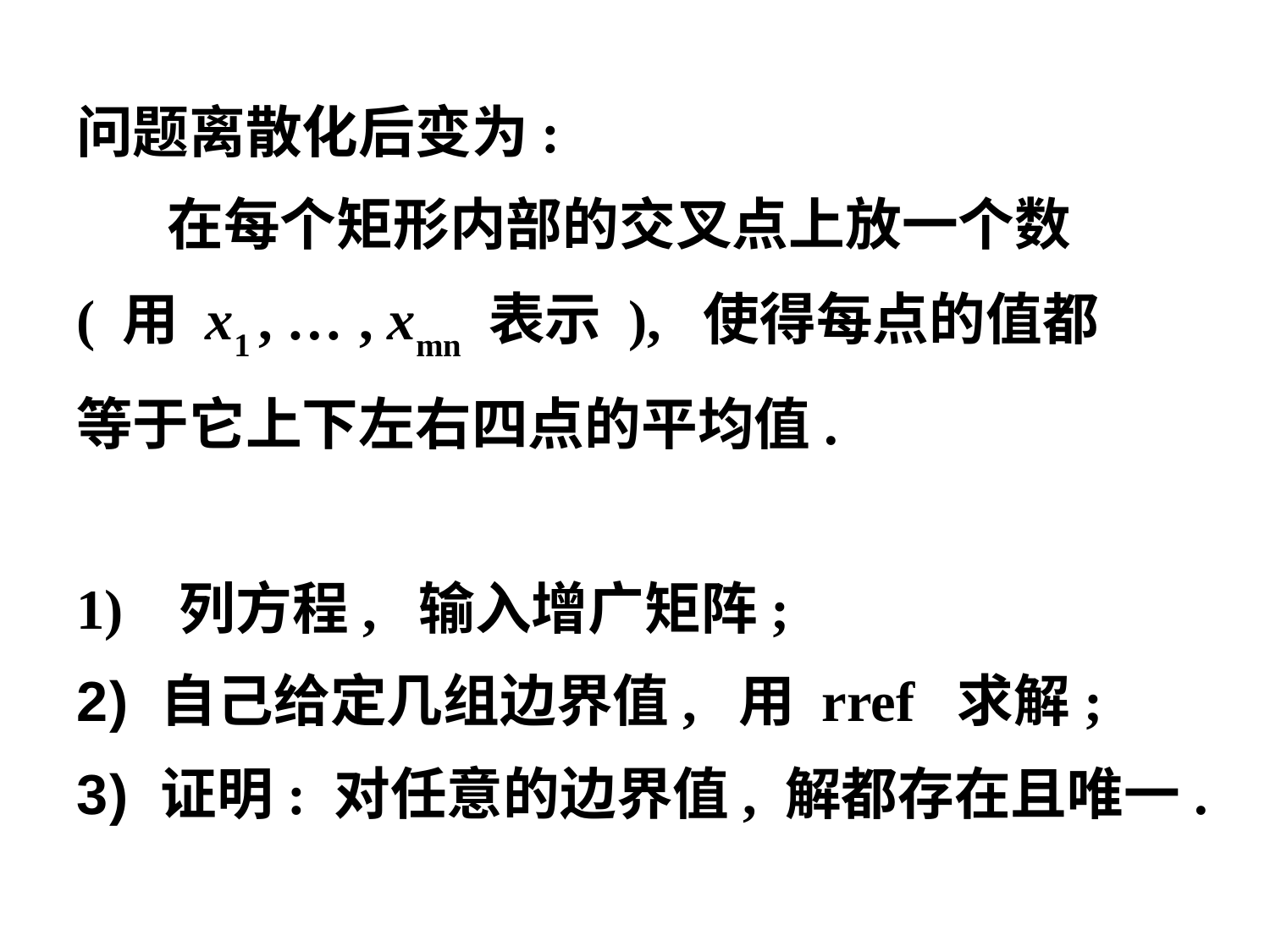

问题离散化后变为:
      在每个矩形内部的交叉点上放一个数
( 用 x1 , … , xmn 表示 ),  使得每点的值都
等于它上下左右四点的平均值.

1)   列方程,  输入增广矩阵;
自己给定几组边界值,  用 rref  求解;
证明: 对任意的边界值, 解都存在且唯一.